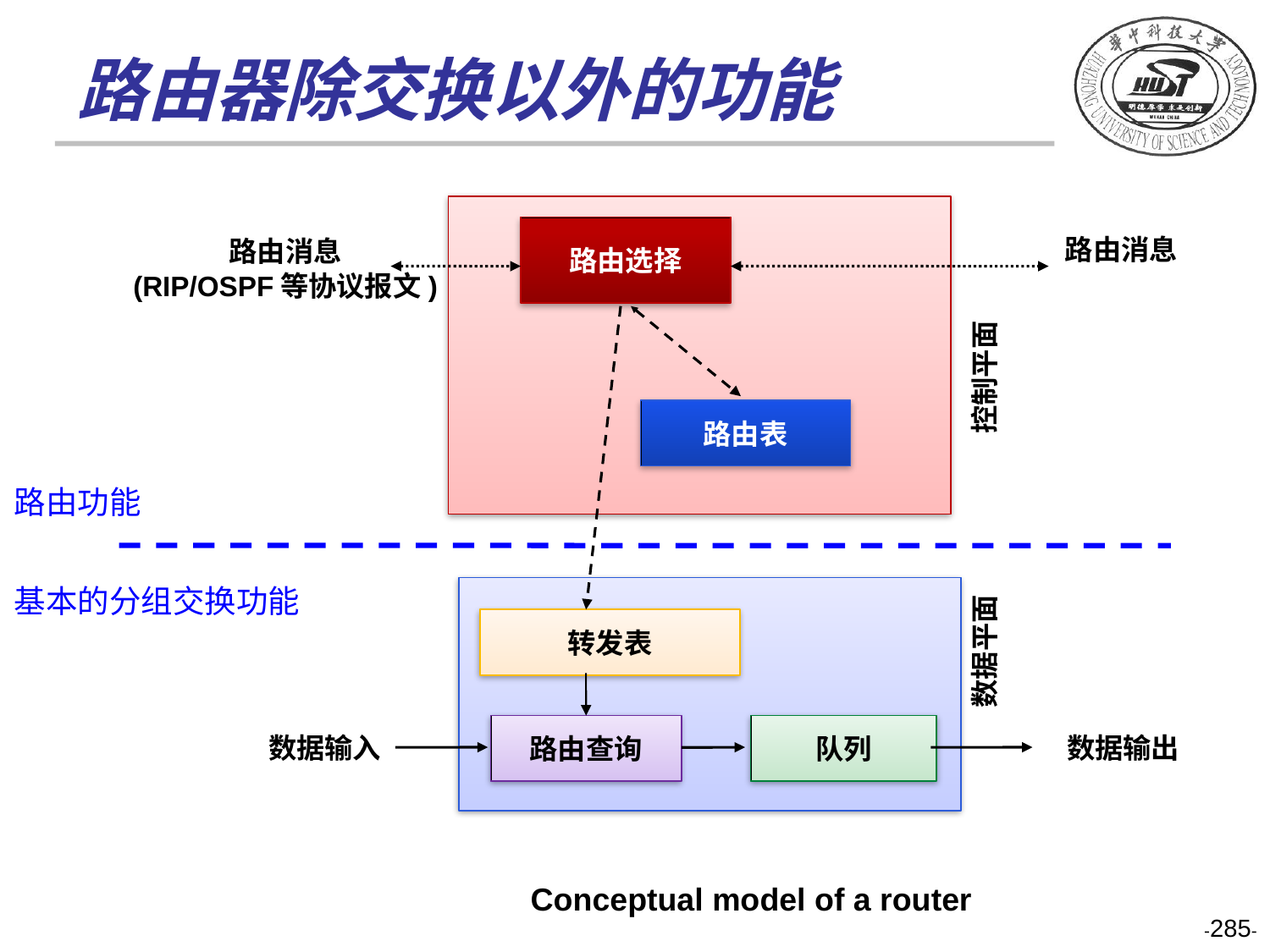

# 路由器除交换以外的功能

路由选择
路由消息
路由消息
(RIP/OSPF等协议报文)

 控制平面
路由表

转发表
数据平面

路由查询
队列
数据输入
数据输出

路由功能
基本的分组交换功能
Conceptual model of a router
-285-